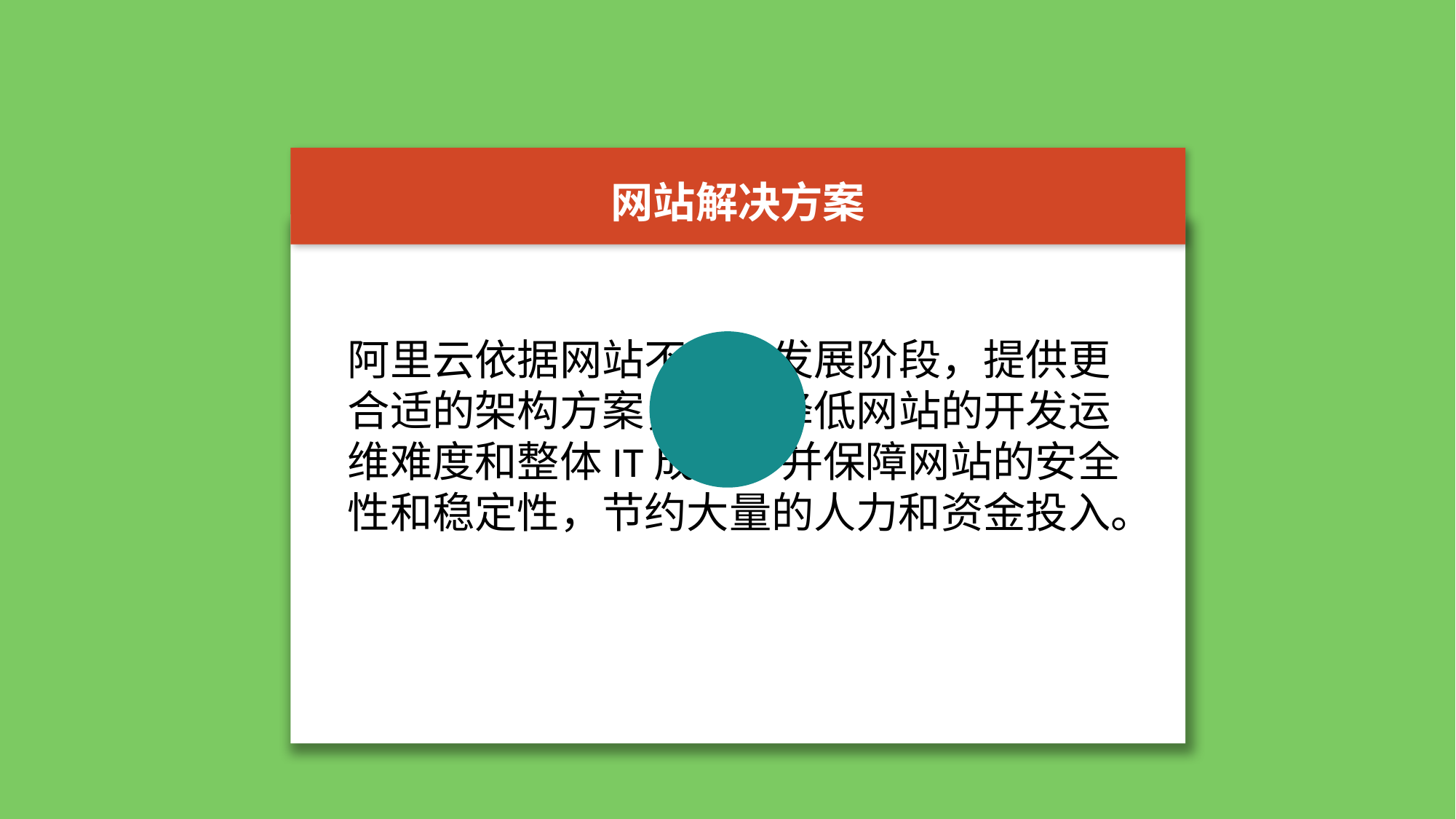

网站解决方案
阿里云依据网站不同的发展阶段，提供更合适的架构方案，有效降低网站的开发运维难度和整体IT成本，并保障网站的安全性和稳定性，节约大量的人力和资金投入。